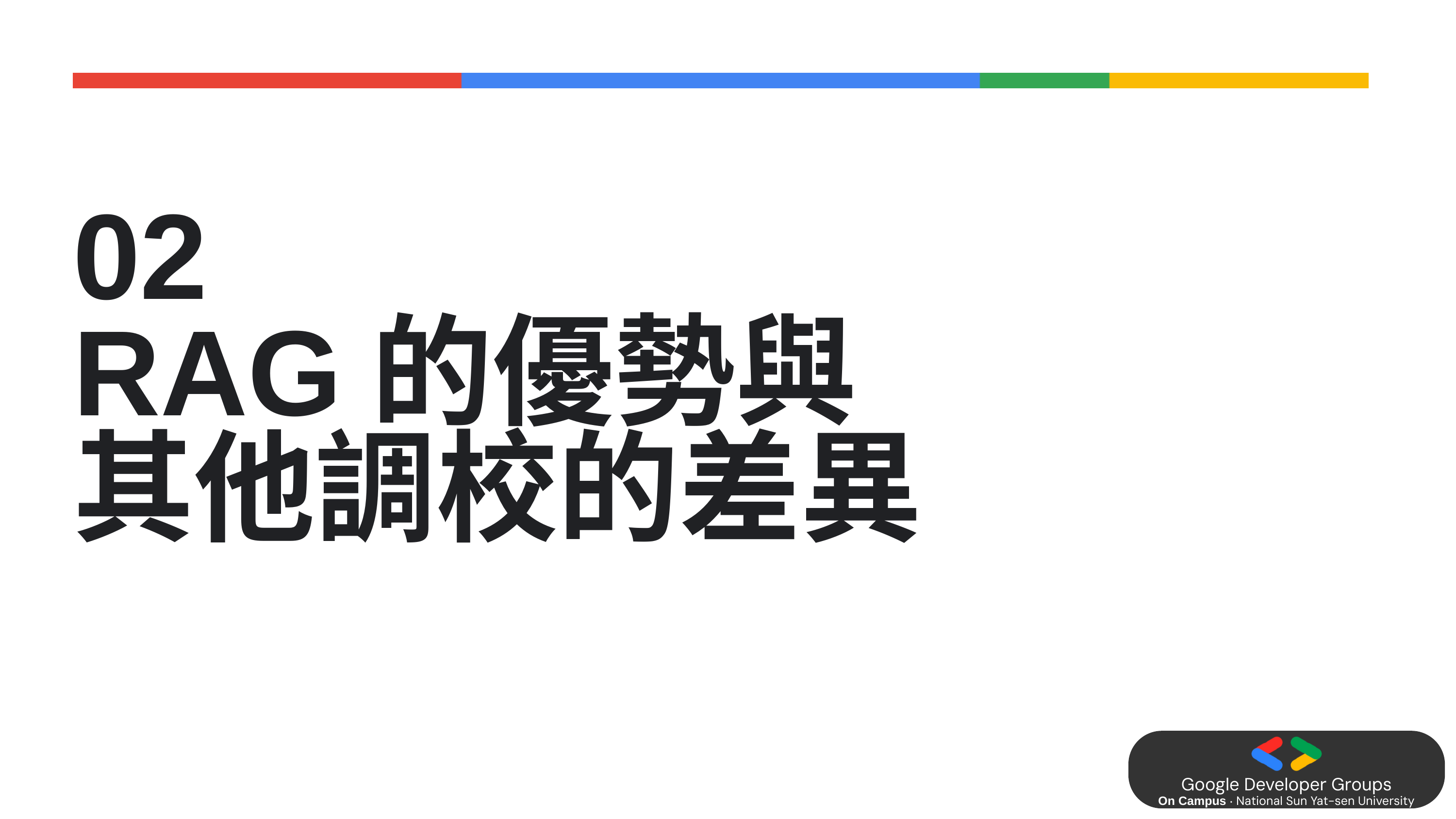

02
RAG的優勢與
其他調校的差異

Google Developer Groups
On Campus ‧ National Sun Yat-sen University